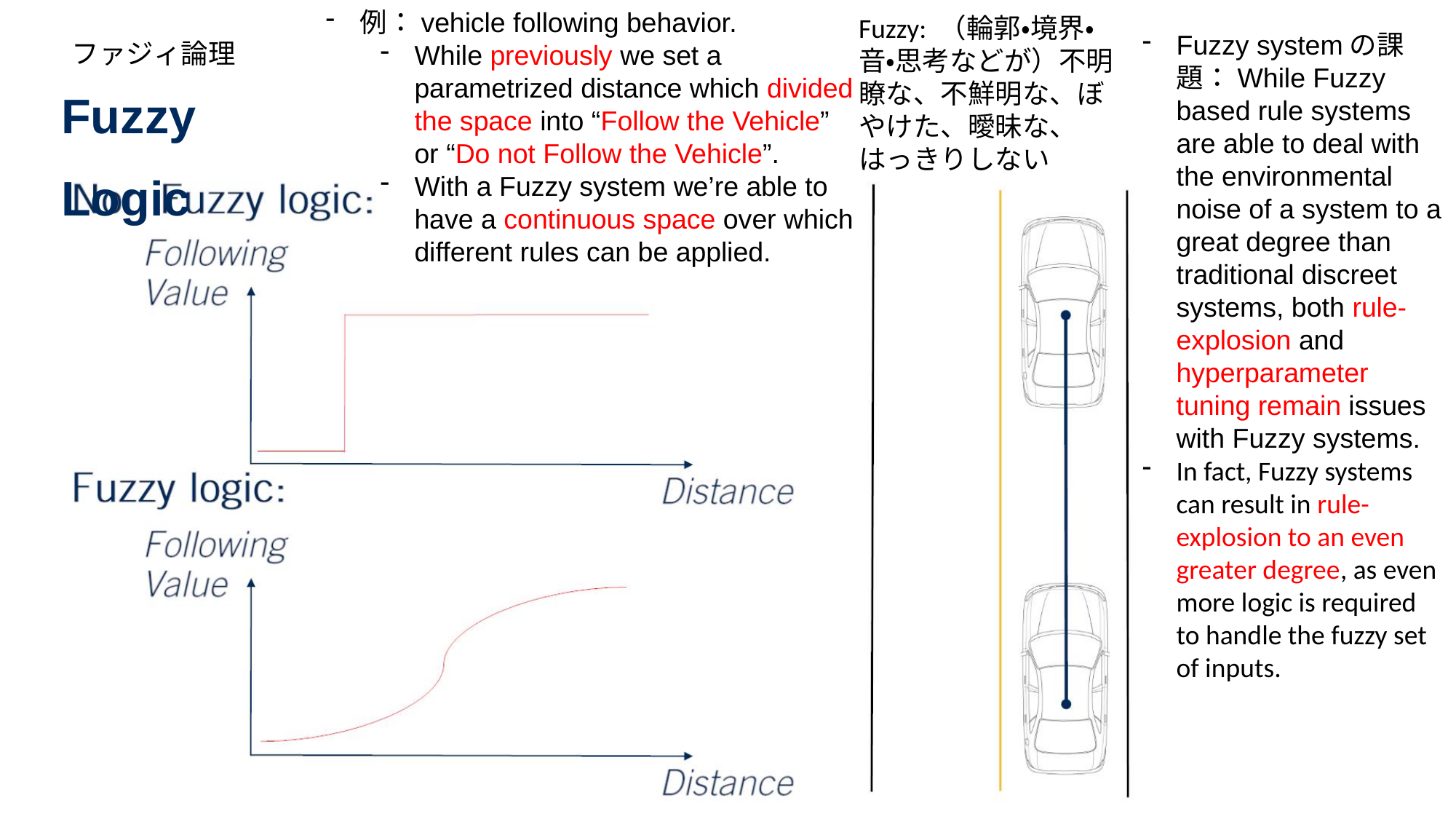

例：vehicle following behavior.
While previously we set a parametrized distance which divided the space into “Follow the Vehicle” or “Do not Follow the Vehicle”.
With a Fuzzy system we’re able to have a continuous space over which different rules can be applied.
Fuzzy: （輪郭・境界・音・思考などが）不明瞭な、不鮮明な、ぼやけた、曖昧な、はっきりしない
Fuzzy systemの課題：While Fuzzy based rule systems are able to deal with the environmental noise of a system to a great degree than traditional discreet systems, both rule-explosion and hyperparameter tuning remain issues with Fuzzy systems.
In fact, Fuzzy systems can result in rule-explosion to an even greater degree, as even more logic is required to handle the fuzzy set of inputs.
ファジィ論理
Fuzzy Logic